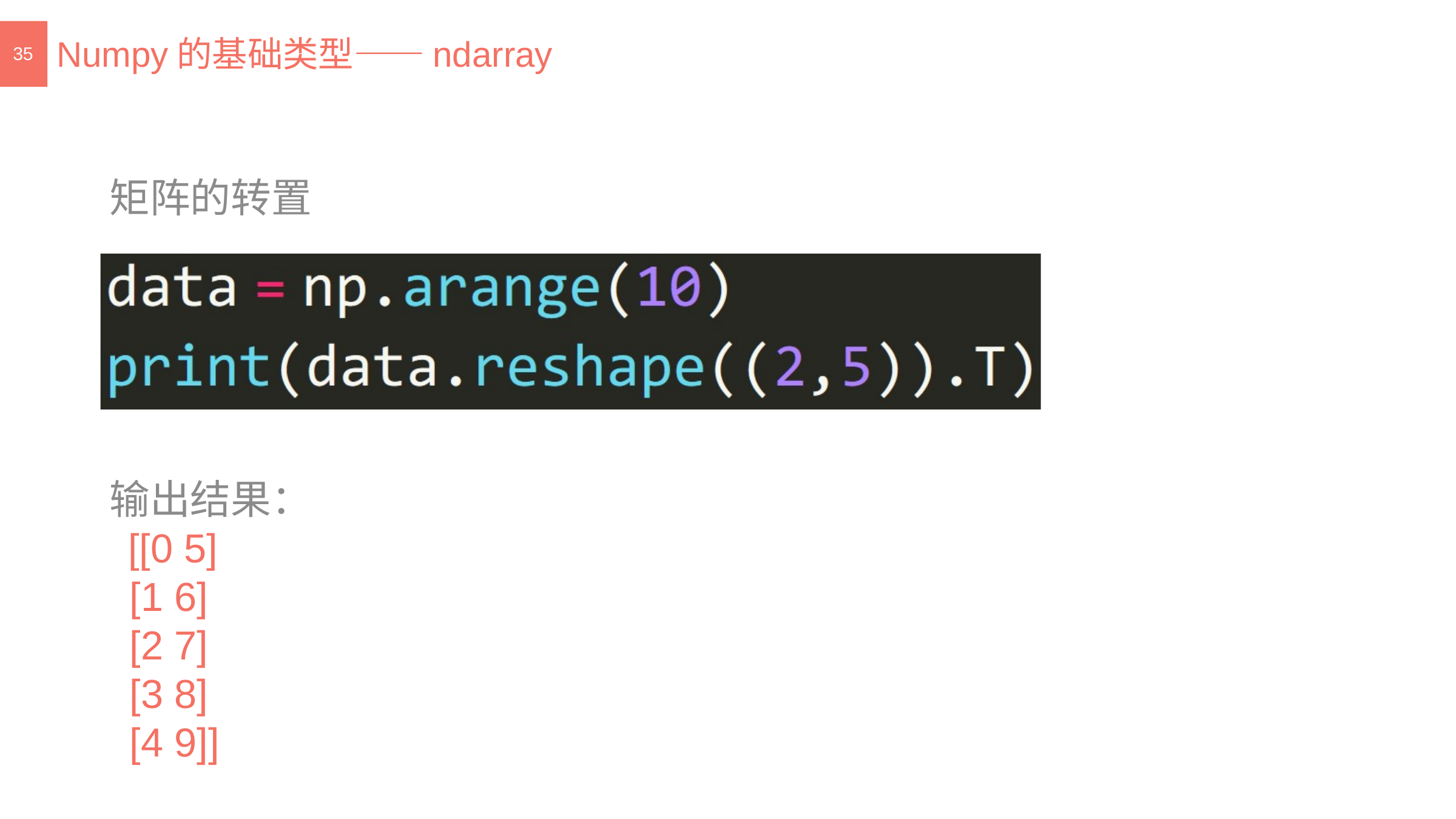

Numpy的基础类型——ndarray
35
矩阵的转置

输出结果：  [[0 5]
[1 6]
[2 7]
[3 8]
[4 9]]